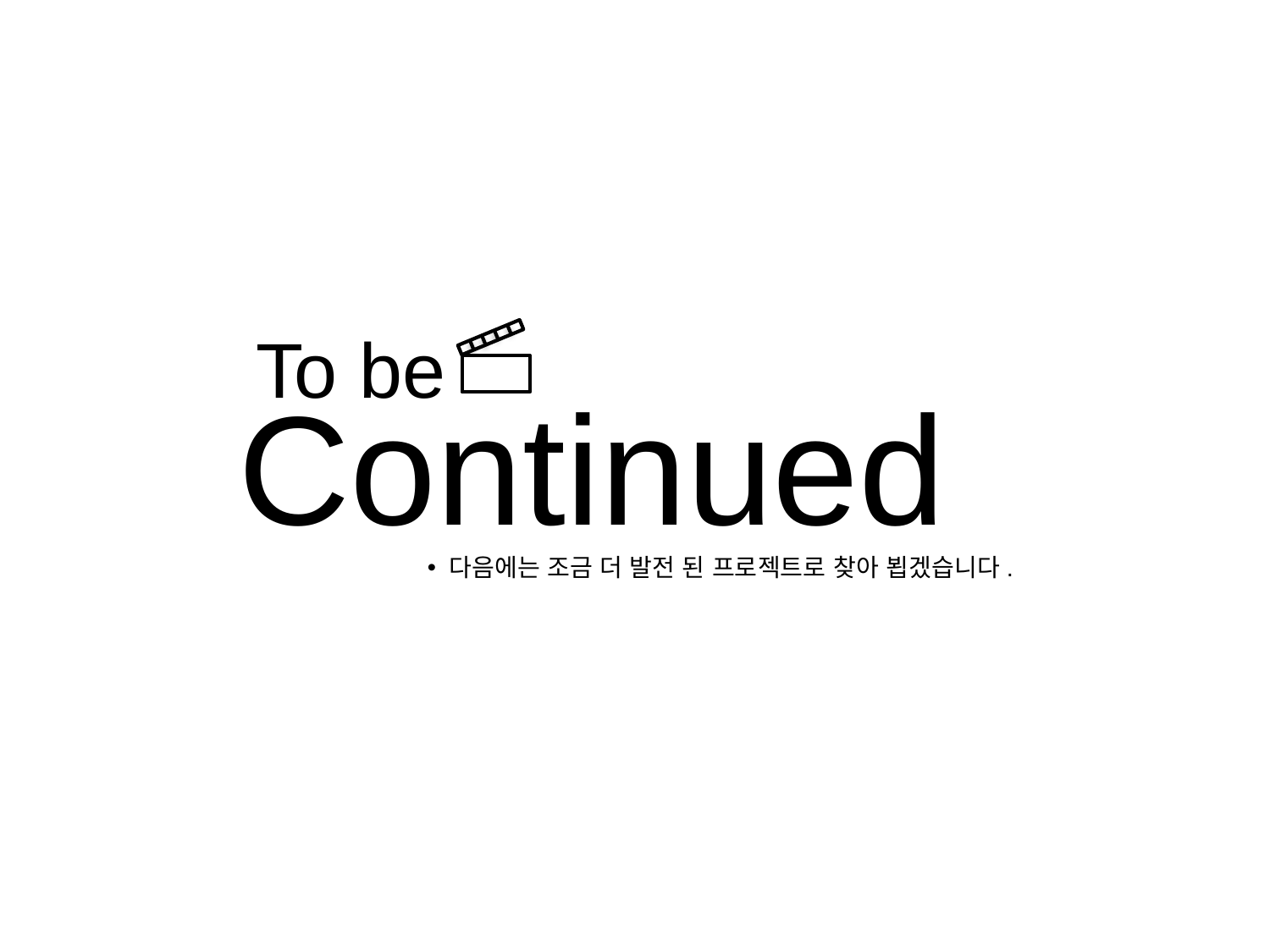

To be
Continued

 다음에는 조금 더 발전 된 프로젝트로 찾아 뵙겠습니다.